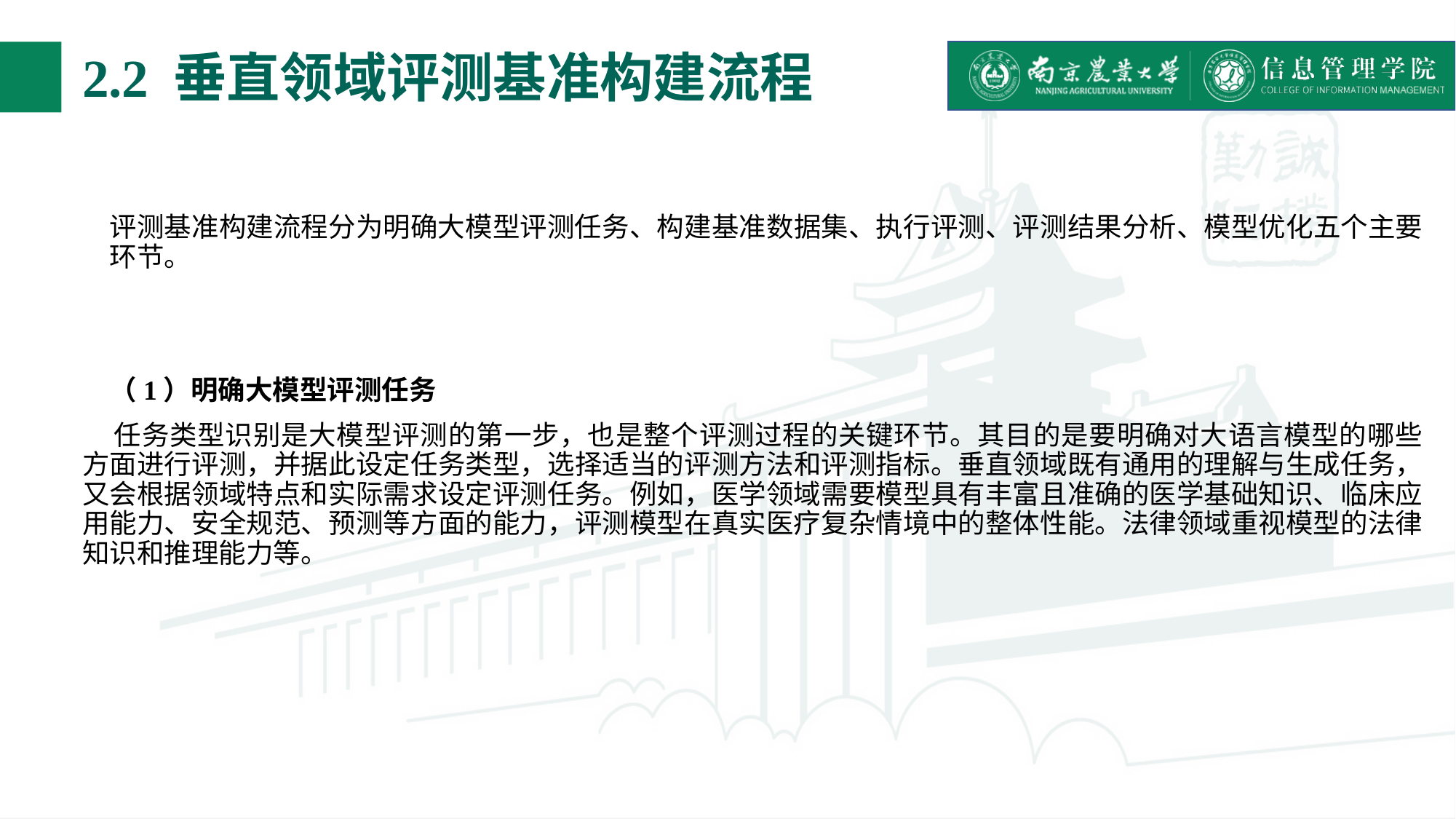

# 2.2 垂直领域评测基准构建流程
评测基准构建流程分为明确大模型评测任务、构建基准数据集、执行评测、评测结果分析、模型优化五个主要环节。

（1）明确大模型评测任务
任务类型识别是大模型评测的第一步，也是整个评测过程的关键环节。其目的是要明确对大语言模型的哪些方面进行评测，并据此设定任务类型，选择适当的评测方法和评测指标。垂直领域既有通用的理解与生成任务，又会根据领域特点和实际需求设定评测任务。例如，医学领域需要模型具有丰富且准确的医学基础知识、临床应用能力、安全规范、预测等方面的能力，评测模型在真实医疗复杂情境中的整体性能。法律领域重视模型的法律知识和推理能力等。